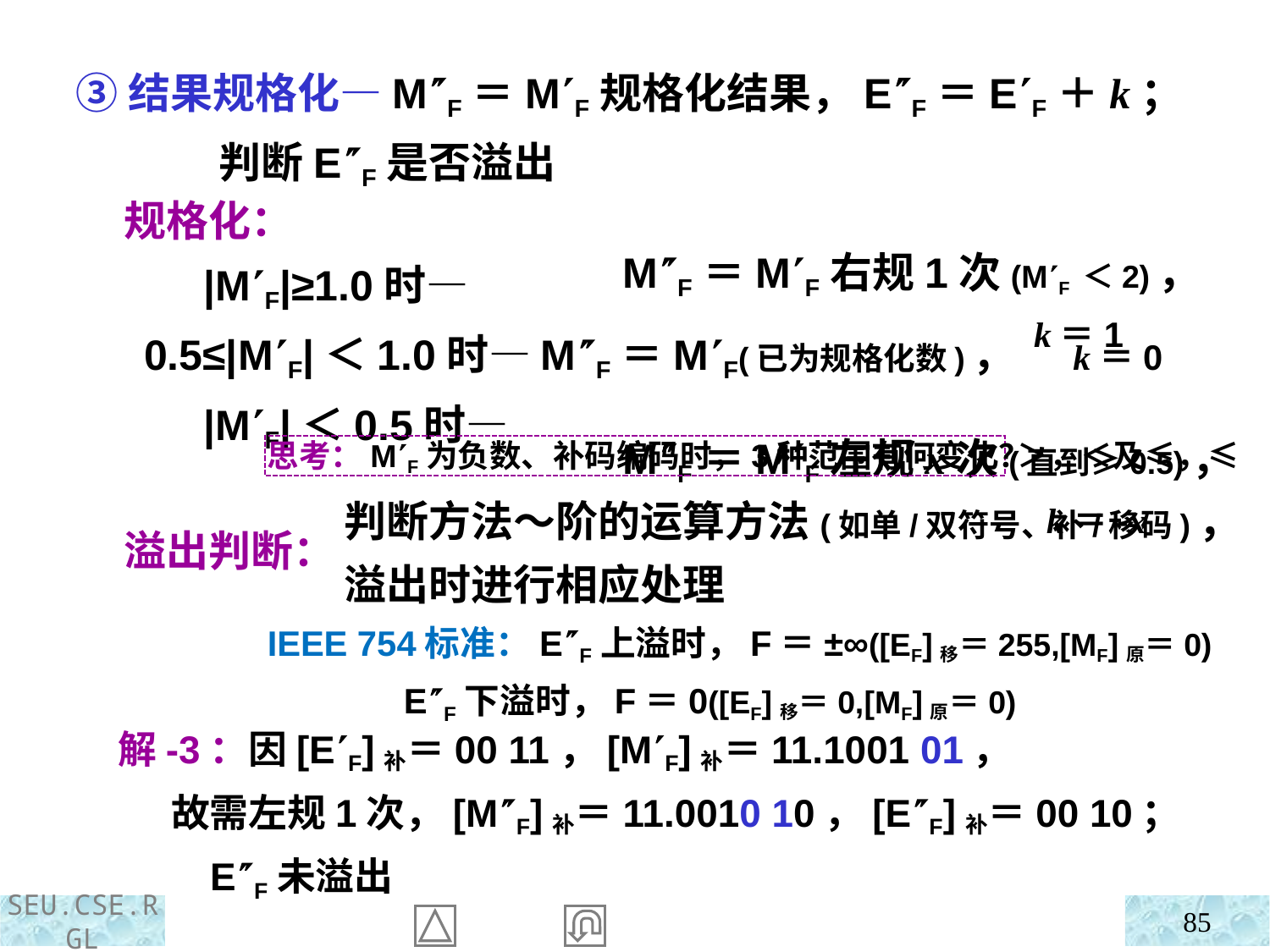

③结果规格化—M″F＝M′F规格化结果，E″F＝E′F＋k；
                  判断E″F是否溢出
        规格化：
              |M′F|≥1.0时—
         0.5≤|M′F|＜1.0时—M″F＝M′F(已为规格化数)，     k＝0
              |M′F|＜0.5时—

        溢出判断：
M″F＝M′F右规1次(M′F ＜2)，   k＝1

M″F＝M′F左规x次(直到≥0.5)，k＝-x
思考：M′F为负数、补码编码时，3种范围有何变化？
＞，＜及≤，≤
       判断方法～阶的运算方法(如单/双符号、补/移码)，
       溢出时进行相应处理
IEEE 754标准：E″F上溢时，F＝±∞([EF]移＝255,[MF]原＝0)
              E″F下溢时，F＝0([EF]移＝0,[MF]原＝0)
        解-3：因[E′F]补＝00 11，[M′F]补＝11.1001 01，
              故需左规1次，[M″F]补＝11.0010 10，[E″F]补＝00 10；
                E″F未溢出
85